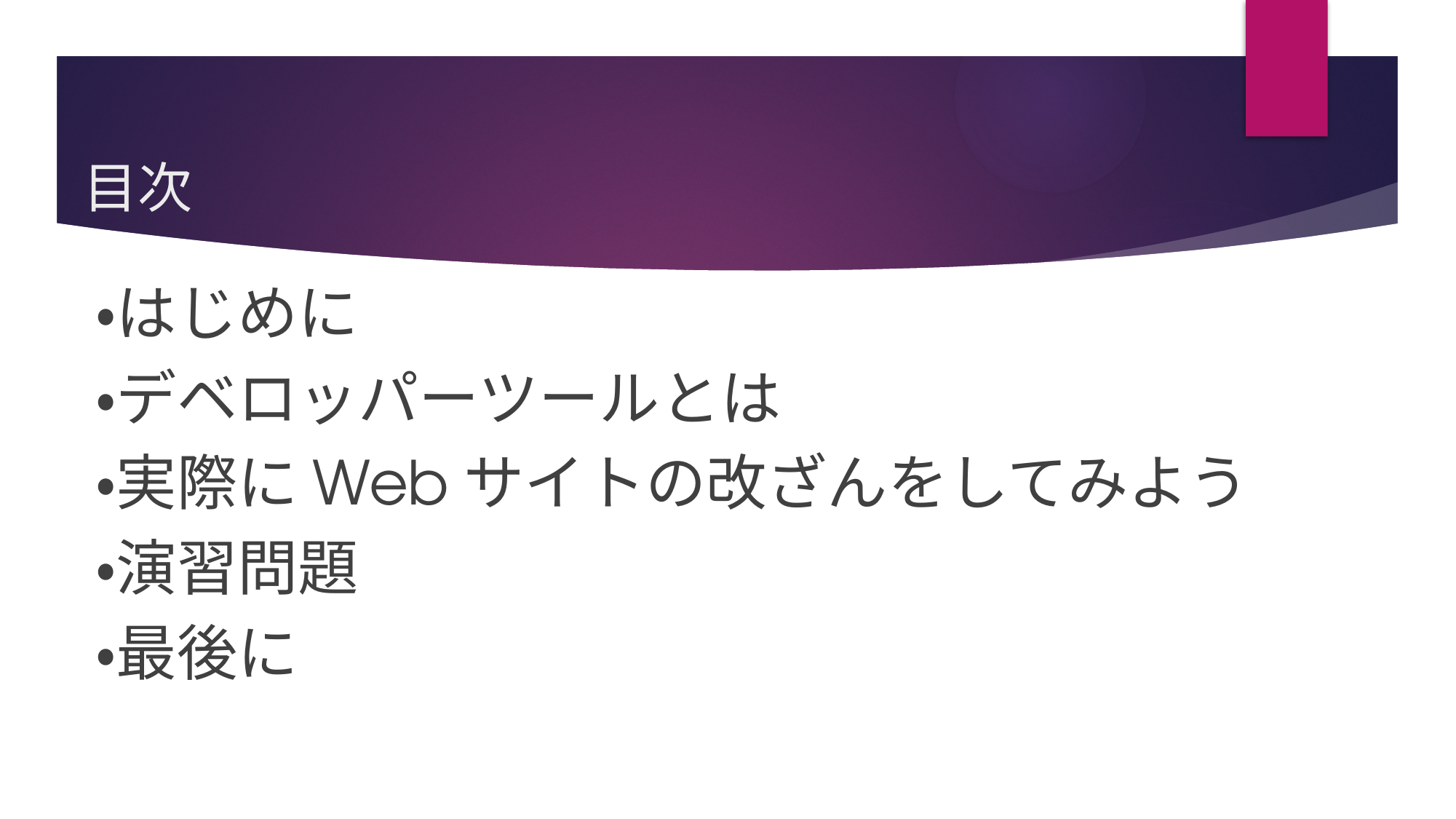

# 目次
・はじめに
・デベロッパーツールとは
・実際にWebサイトの改ざんをしてみよう
・演習問題
・最後に
3